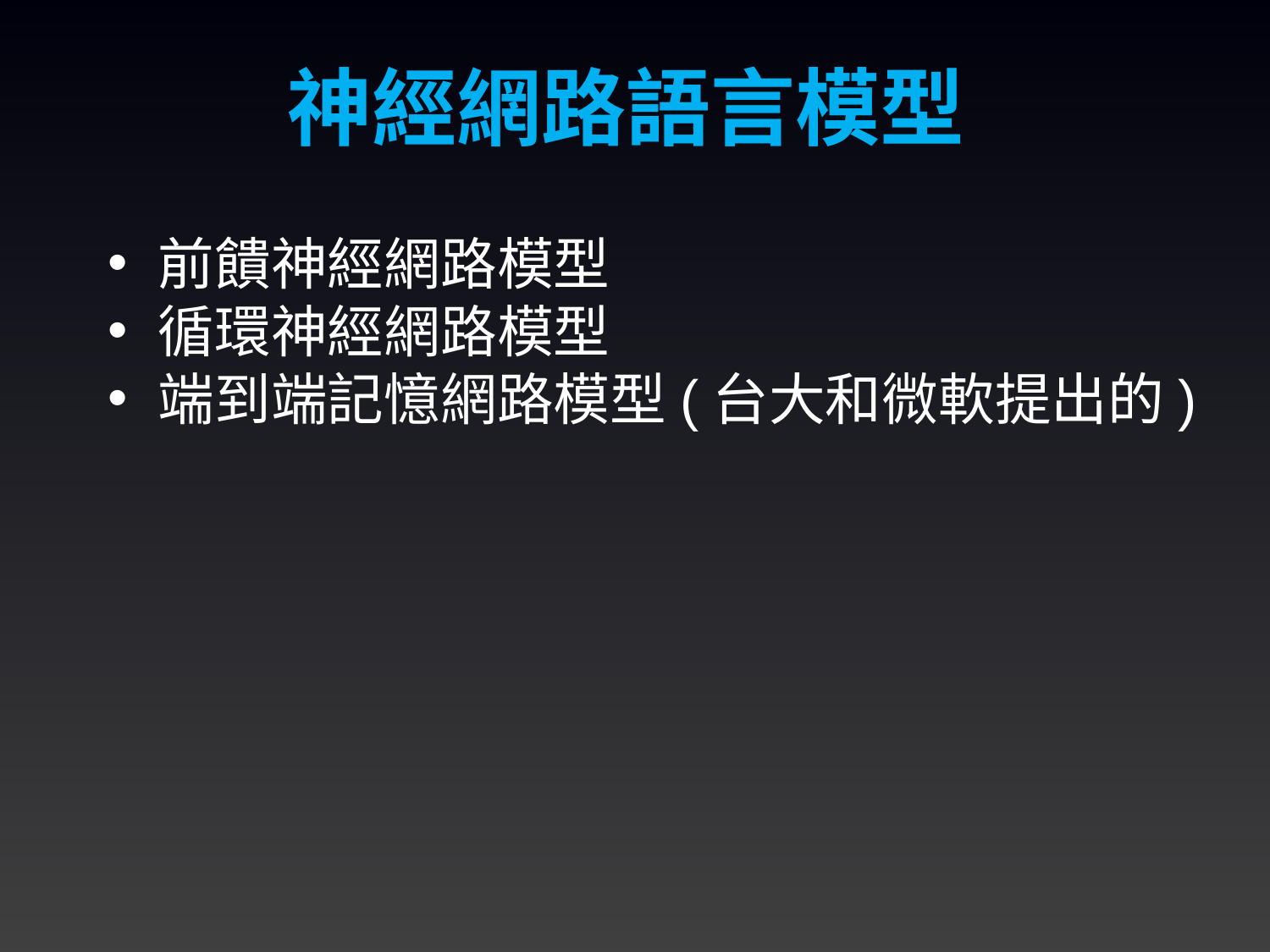

神經網路語言模型
前饋神經網路模型
循環神經網路模型
端到端記憶網路模型(台大和微軟提出的)